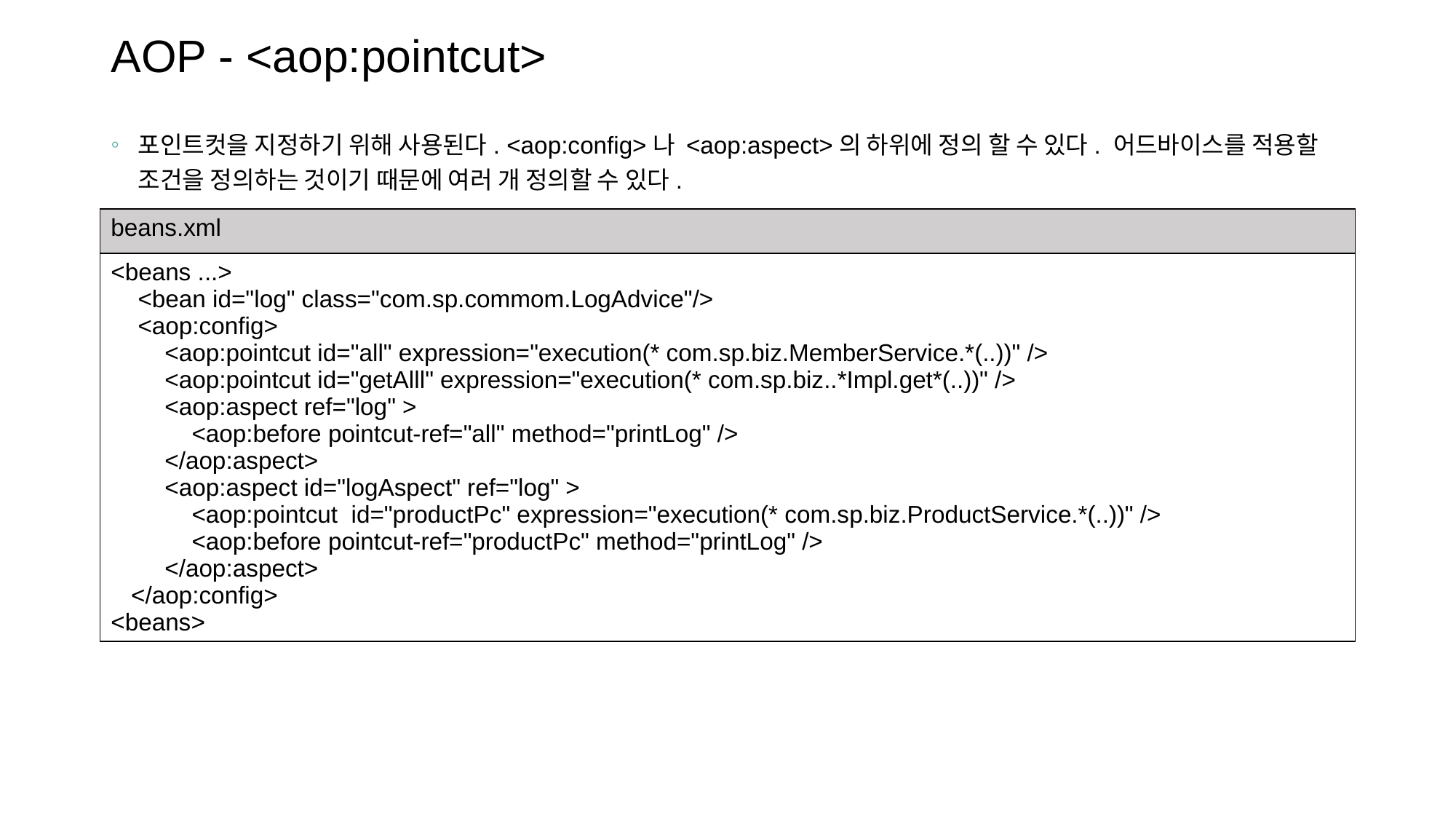

# AOP - <aop:pointcut>
포인트컷을 지정하기 위해 사용된다. <aop:config>나 <aop:aspect>의 하위에 정의 할 수 있다. 어드바이스를 적용할 조건을 정의하는 것이기 때문에 여러 개 정의할 수 있다.
| beans.xml |
| --- |
| <beans ...> <bean id="log" class="com.sp.commom.LogAdvice"/> <aop:config> <aop:pointcut id="all" expression="execution(\* com.sp.biz.MemberService.\*(..))" /> <aop:pointcut id="getAlll" expression="execution(\* com.sp.biz..\*Impl.get\*(..))" /> <aop:aspect ref="log" > <aop:before pointcut-ref="all" method="printLog" /> </aop:aspect> <aop:aspect id="logAspect" ref="log" > <aop:pointcut id="productPc" expression="execution(\* com.sp.biz.ProductService.\*(..))" /> <aop:before pointcut-ref="productPc" method="printLog" /> </aop:aspect> </aop:config> <beans> |